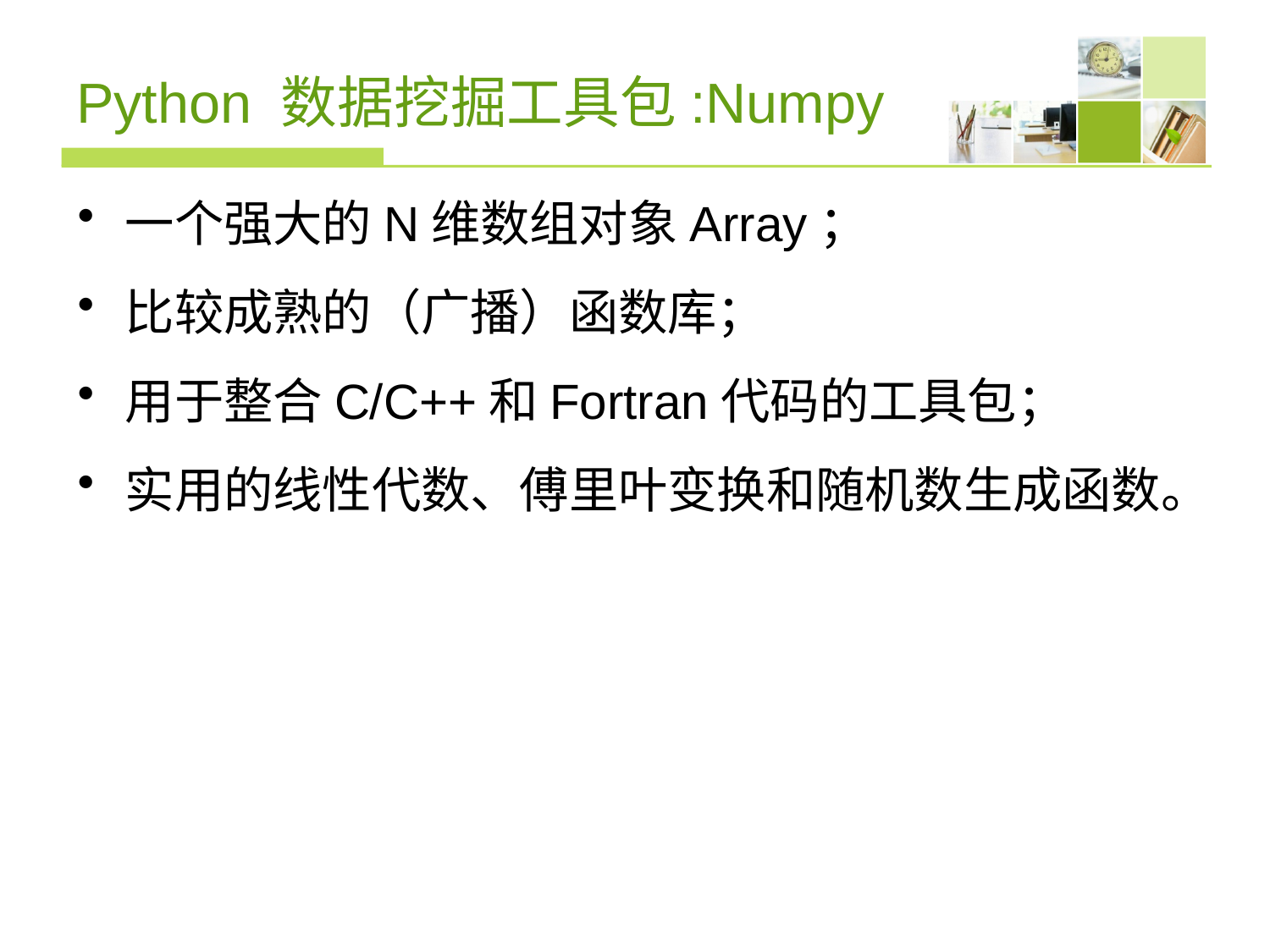

# Python 数据挖掘工具包:Numpy
一个强大的N维数组对象Array；
比较成熟的（广播）函数库；
用于整合C/C++和Fortran代码的工具包；
实用的线性代数、傅里叶变换和随机数生成函数。